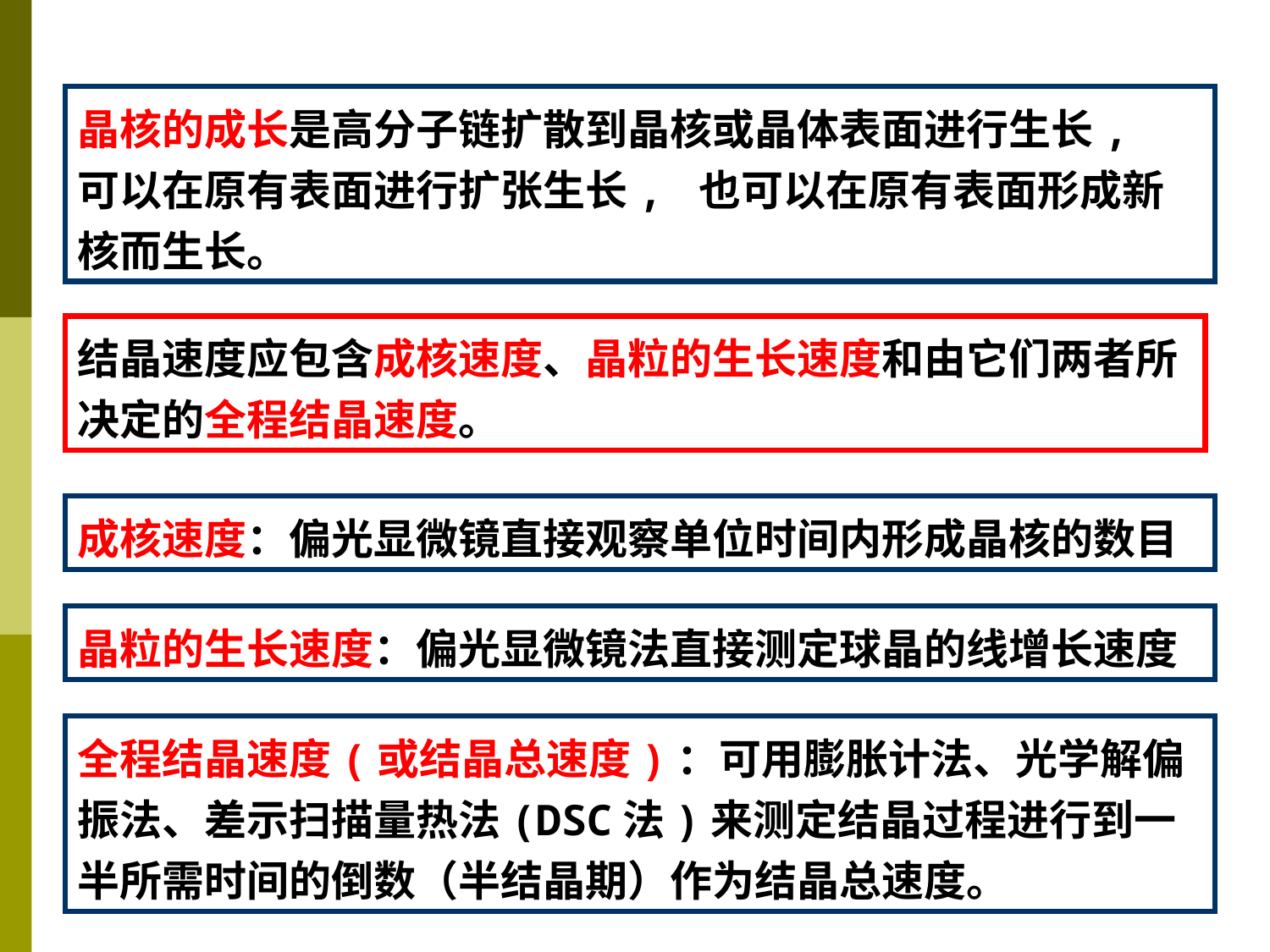

晶核的成长是高分子链扩散到晶核或晶体表面进行生长, 可以在原有表面进行扩张生长, 也可以在原有表面形成新核而生长。
结晶速度应包含成核速度、晶粒的生长速度和由它们两者所决定的全程结晶速度。
成核速度：偏光显微镜直接观察单位时间内形成晶核的数目
晶粒的生长速度：偏光显微镜法直接测定球晶的线增长速度
全程结晶速度(或结晶总速度)：可用膨胀计法、光学解偏振法、差示扫描量热法(DSC法)来测定结晶过程进行到一半所需时间的倒数（半结晶期）作为结晶总速度。
92